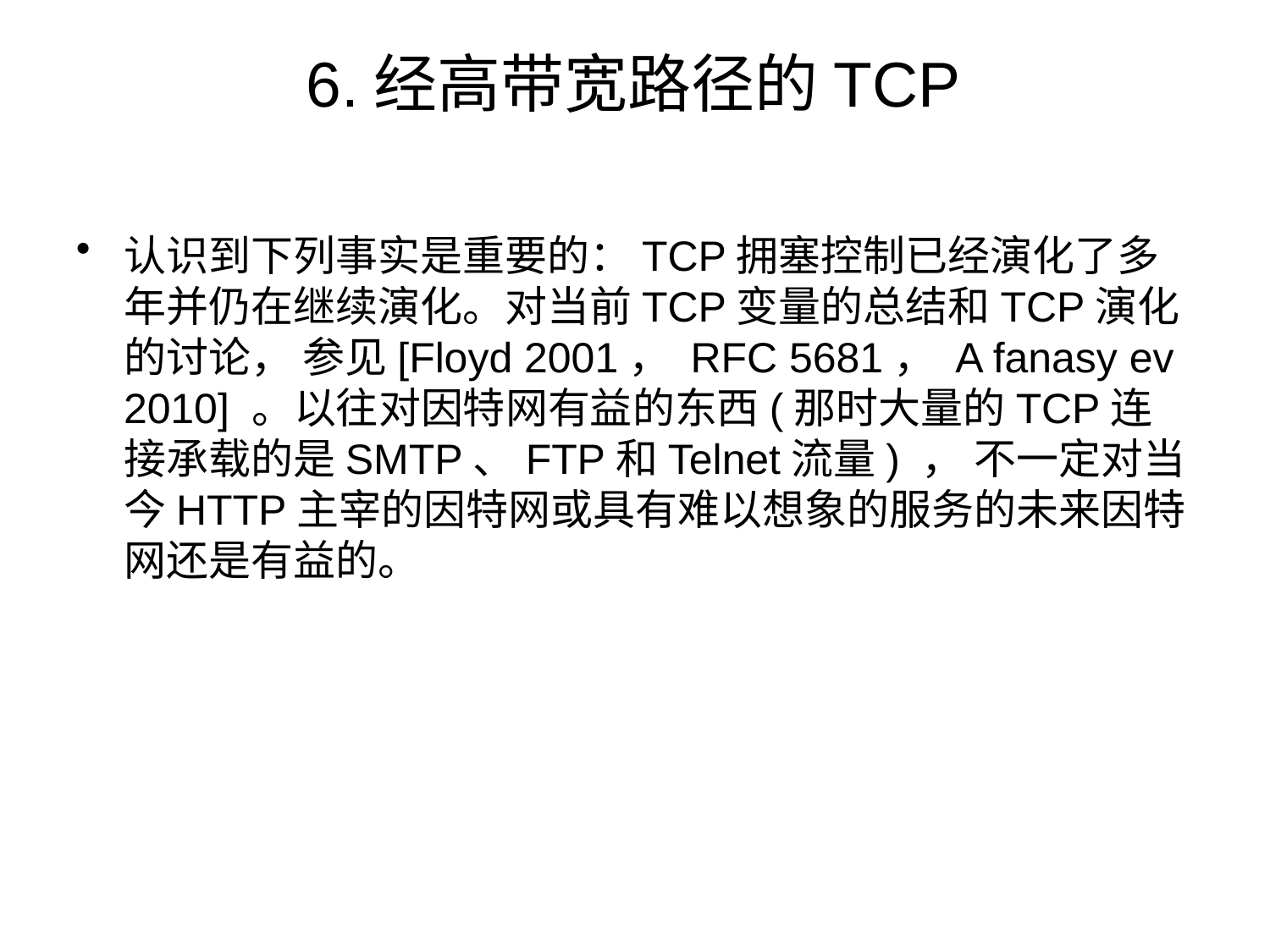

# 6.经高带宽路径的TCP
认识到下列事实是重要的：TCP拥塞控制已经演化了多年并仍在继续演化。对当前TCP变量的总结和TCP演化的讨论， 参见[Floyd 2001， RFC 5681， A fanasy ev 2010] 。以往对因特网有益的东西(那时大量的TCP连接承载的是SMTP、FTP和Telnet流量) ， 不一定对当今HTTP主宰的因特网或具有难以想象的服务的未来因特网还是有益的。